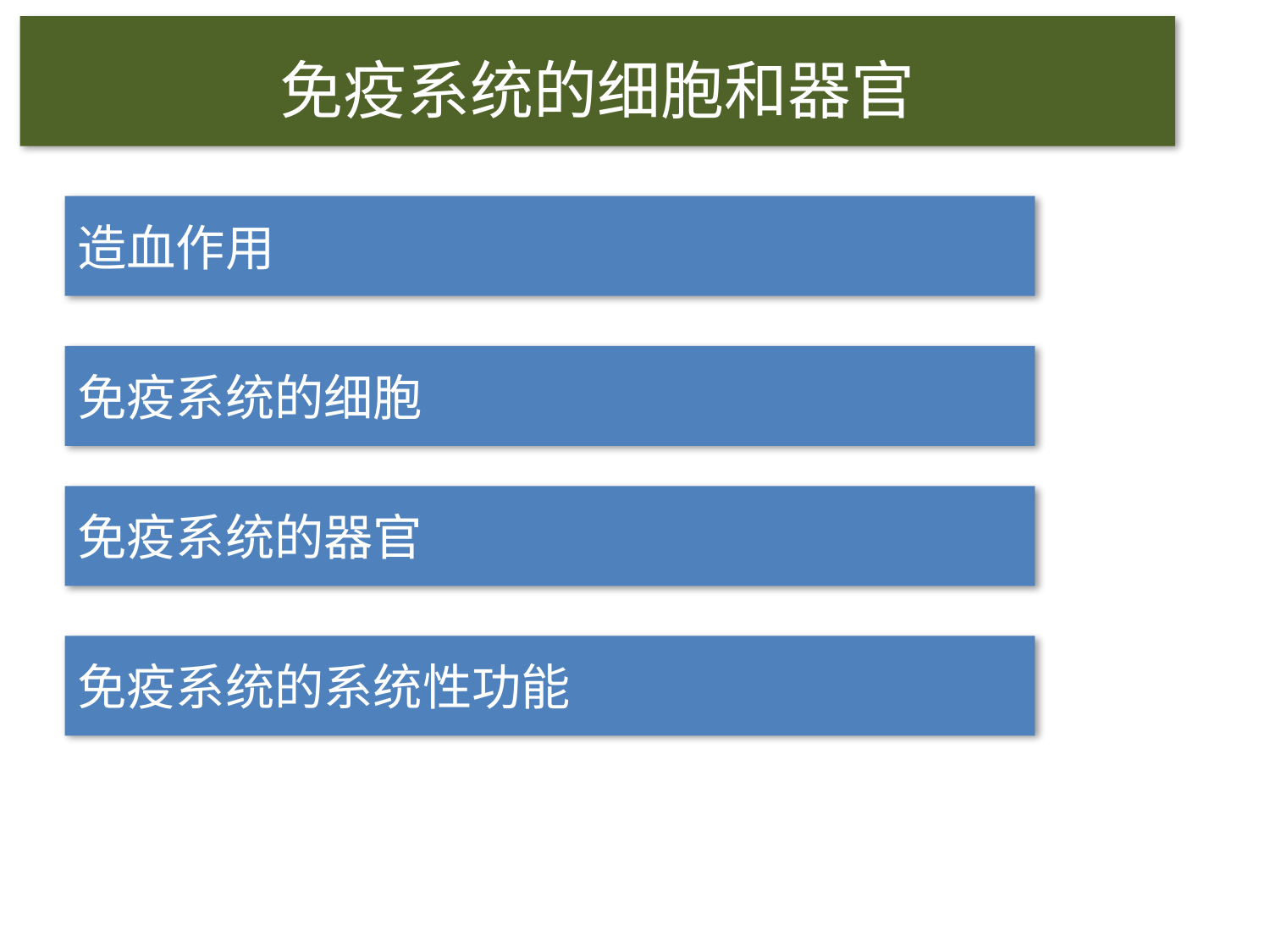

免疫系统的细胞和器官
造血作用
免疫系统的细胞
免疫系统的器官
免疫系统的系统性功能